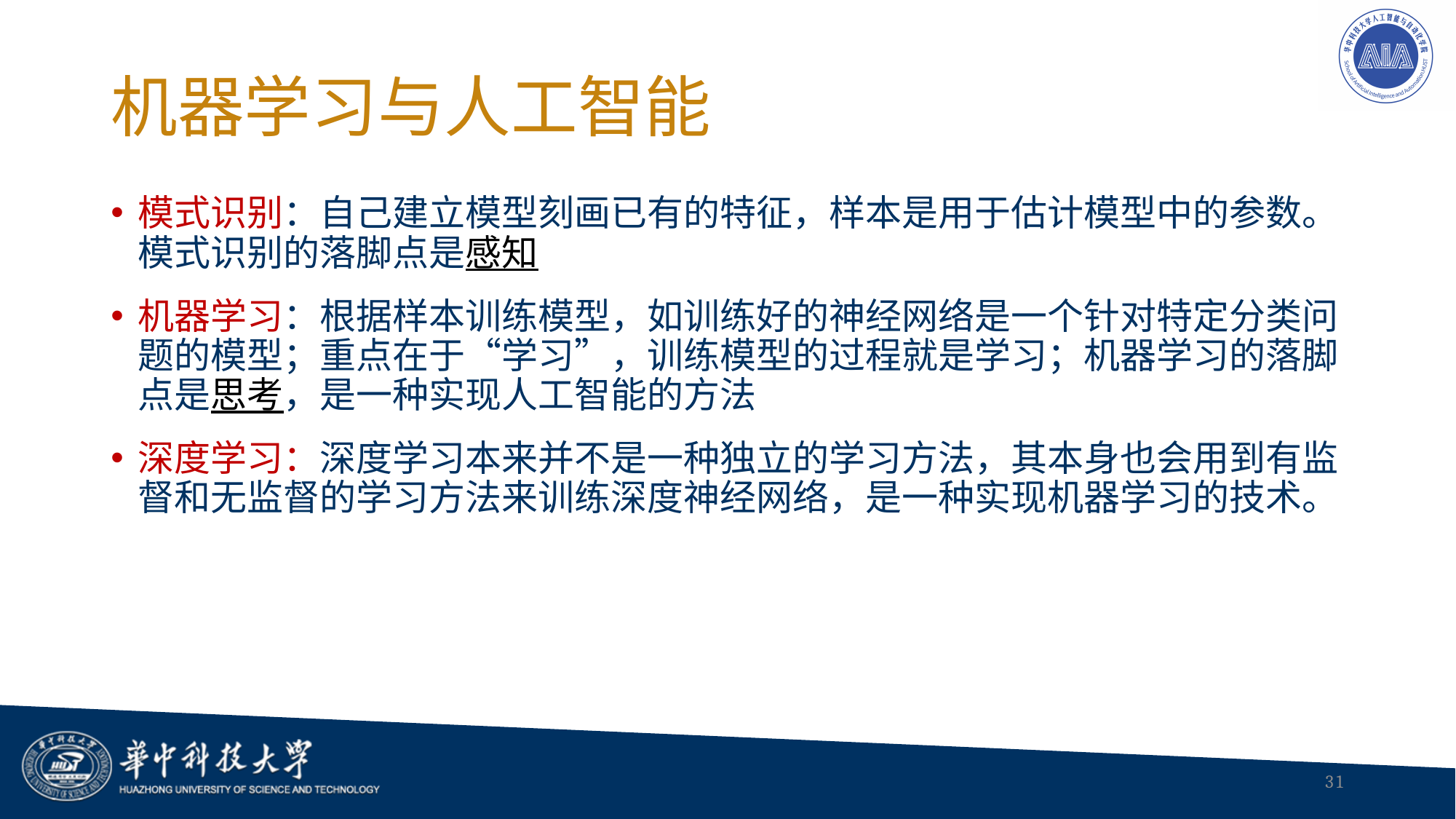

# 机器学习与人工智能
模式识别：自己建立模型刻画已有的特征，样本是用于估计模型中的参数。模式识别的落脚点是感知
机器学习：根据样本训练模型，如训练好的神经网络是一个针对特定分类问题的模型；重点在于“学习”，训练模型的过程就是学习；机器学习的落脚点是思考，是一种实现人工智能的方法
深度学习：深度学习本来并不是一种独立的学习方法，其本身也会用到有监督和无监督的学习方法来训练深度神经网络，是一种实现机器学习的技术。

31